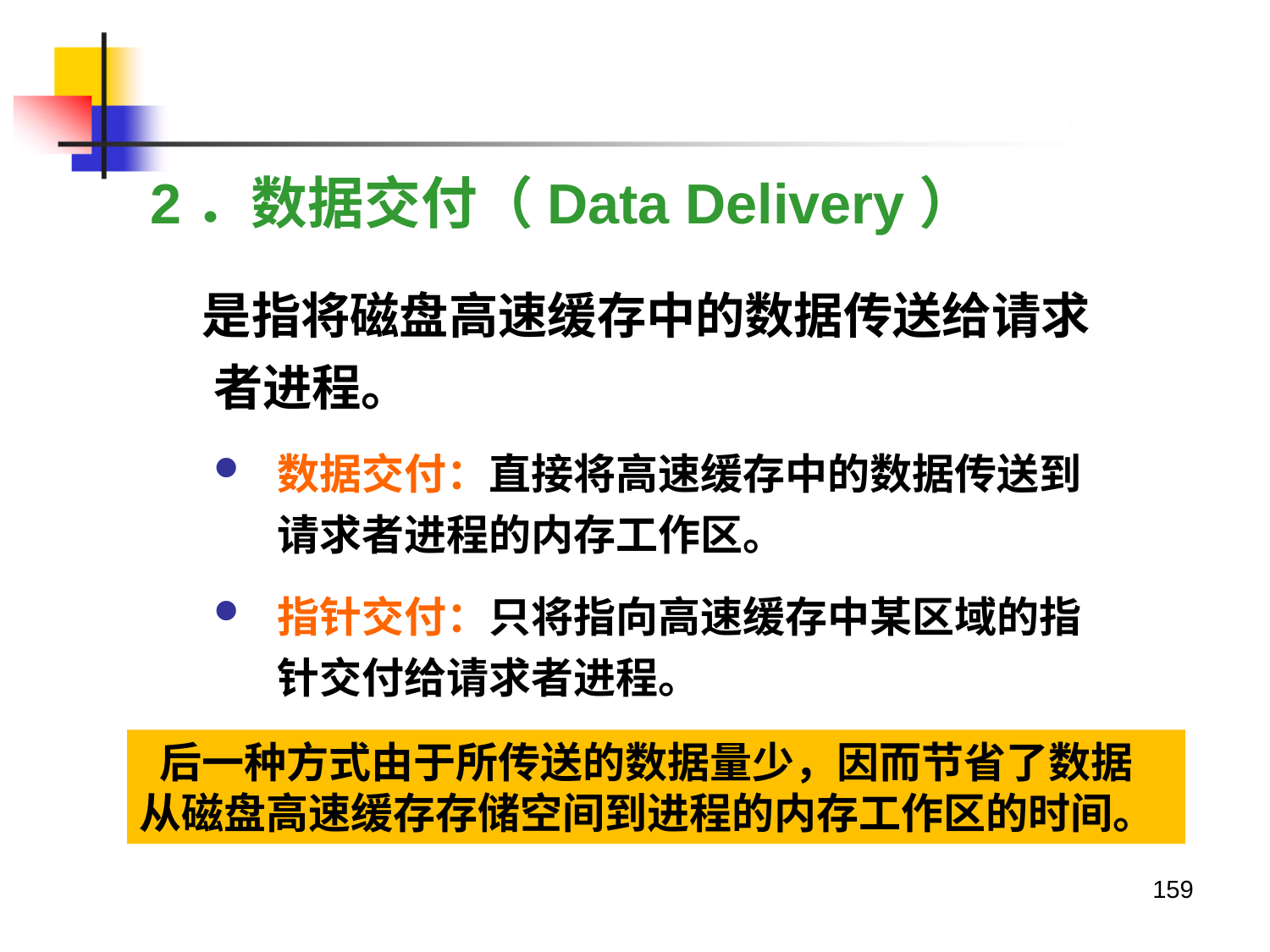

2．数据交付（Data Delivery）
   是指将磁盘高速缓存中的数据传送给请求者进程。
数据交付：直接将高速缓存中的数据传送到请求者进程的内存工作区。
指针交付：只将指向高速缓存中某区域的指针交付给请求者进程。
 后一种方式由于所传送的数据量少，因而节省了数据从磁盘高速缓存存储空间到进程的内存工作区的时间。
159